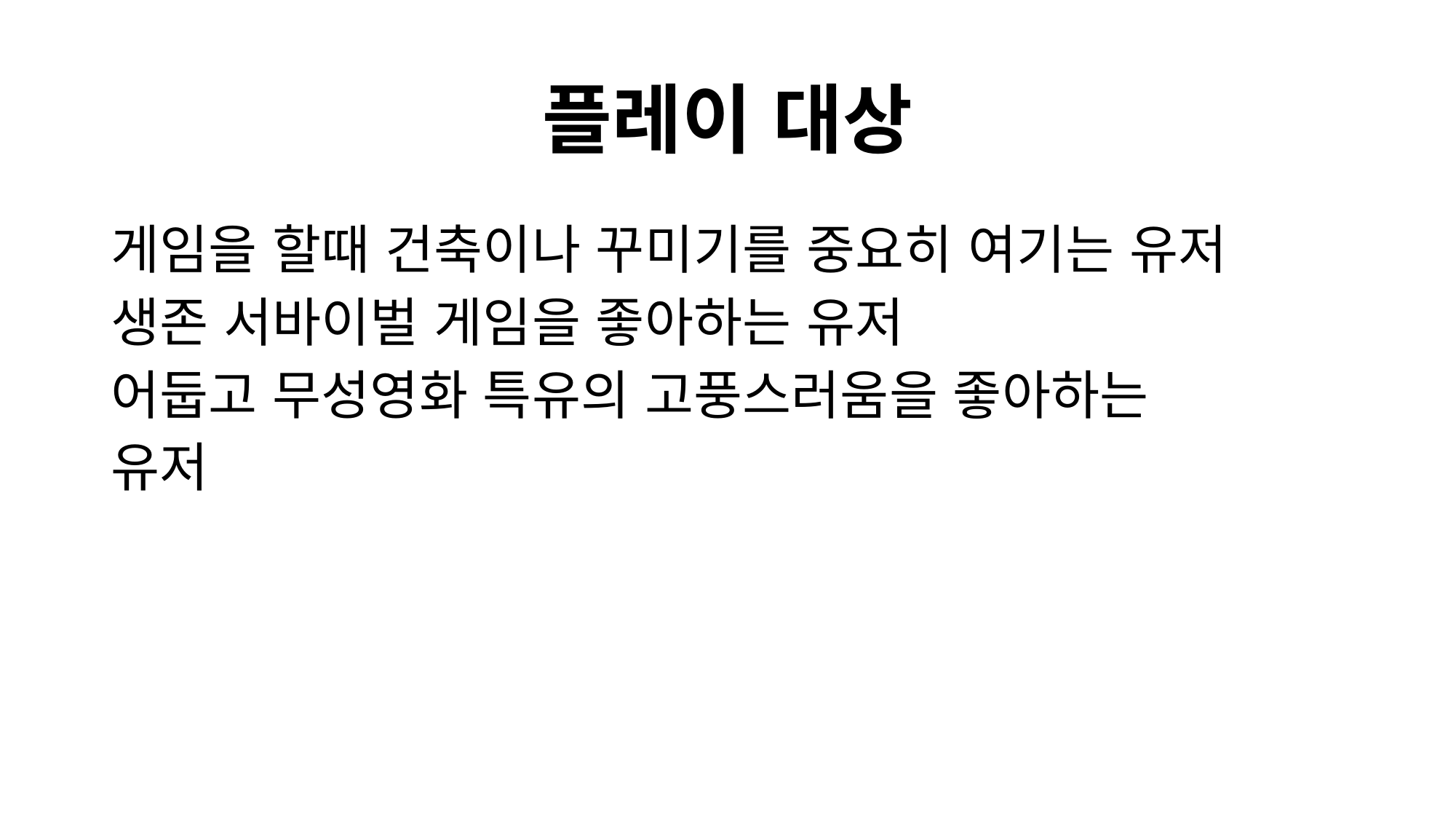

# 플레이 대상
게임을 할때 건축이나 꾸미기를 중요히 여기는 유저
생존 서바이벌 게임을 좋아하는 유저
어둡고 무성영화 특유의 고풍스러움을 좋아하는
유저